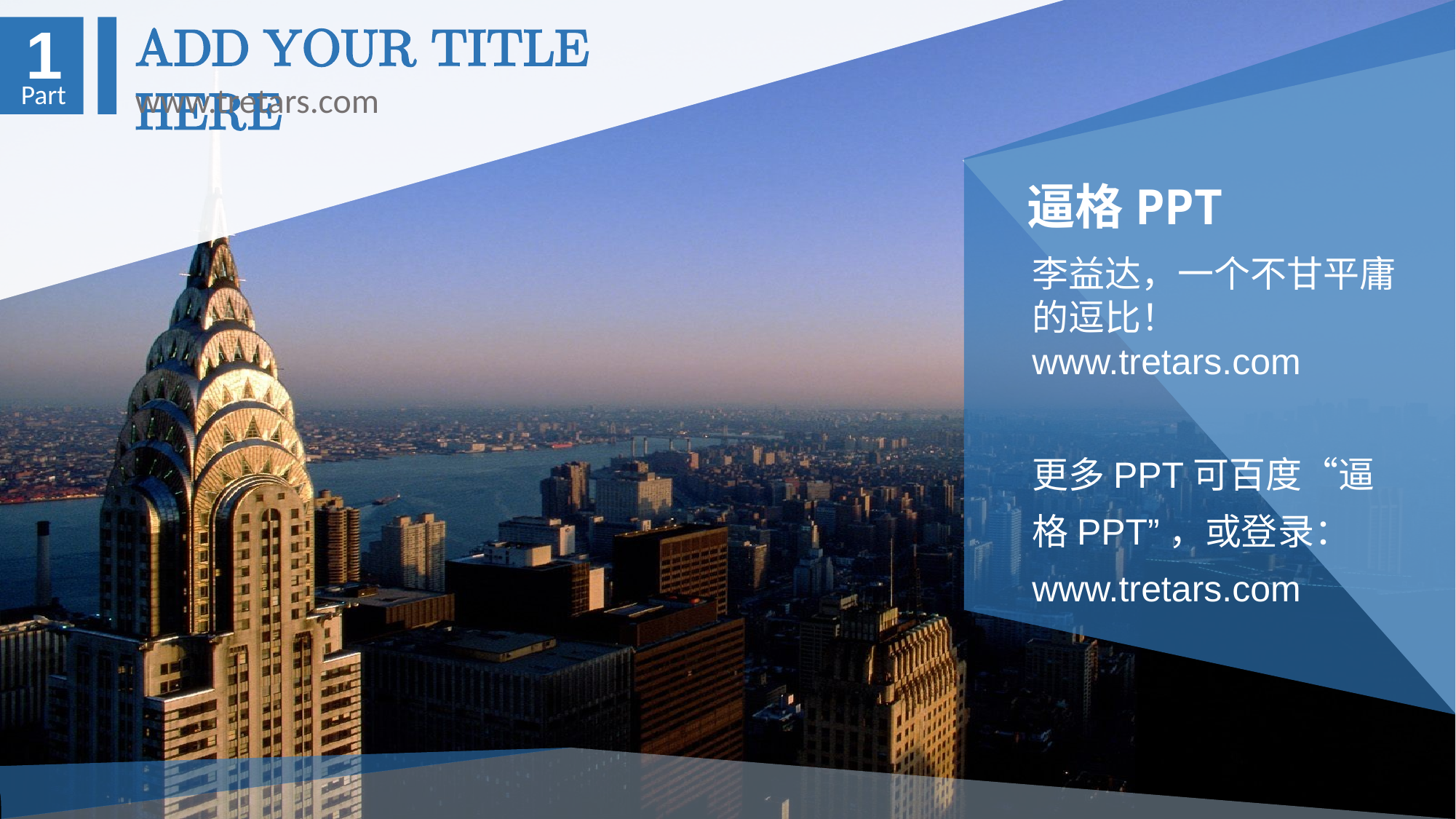

ADD YOUR TITLE HERE
1
Part

www.tretars.com

逼格PPT
李益达，一个不甘平庸的逗比！
www.tretars.com

更多PPT可百度“逼格PPT”，或登录：www.tretars.com